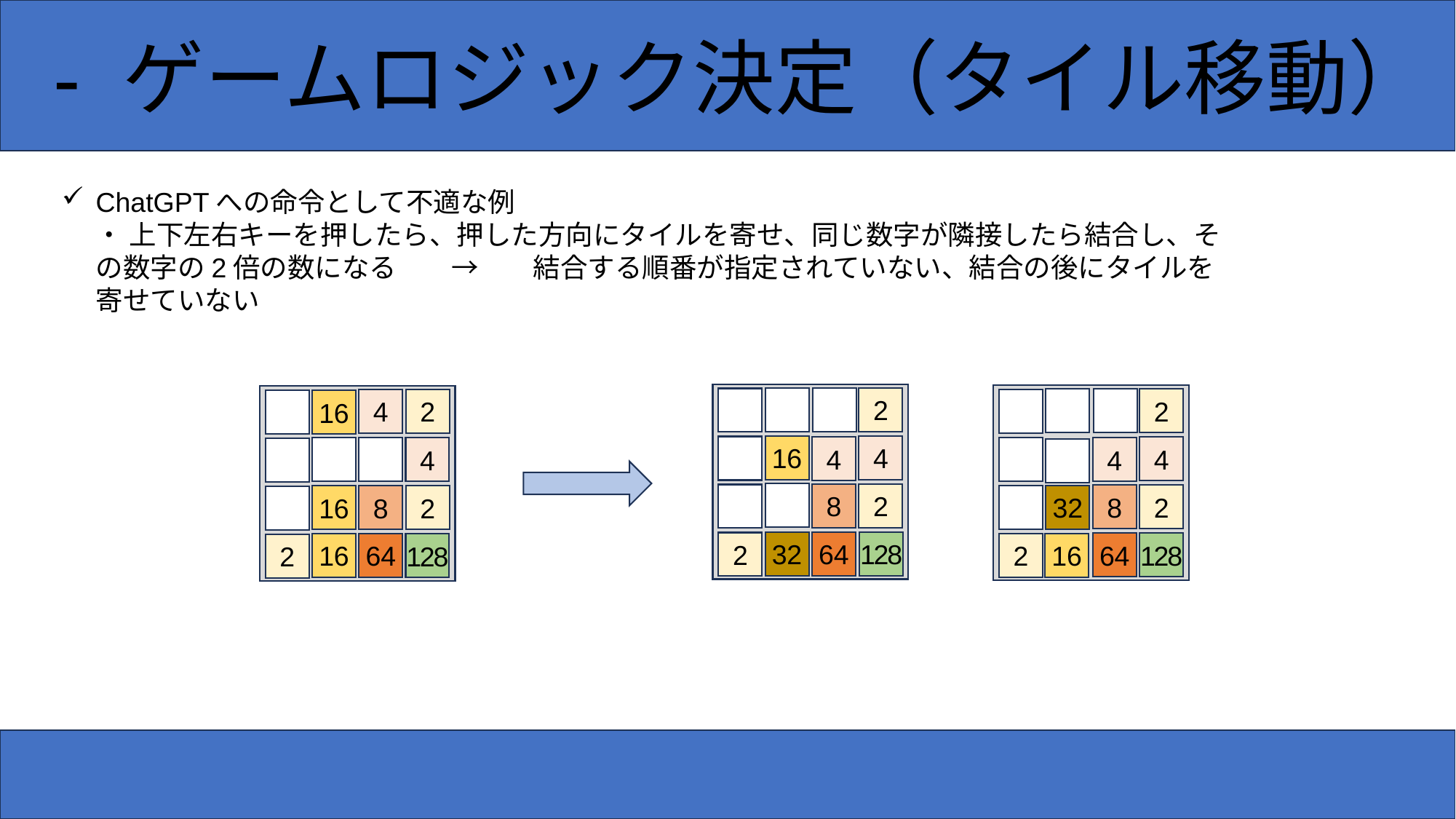

- ゲームロジック決定（タイル移動）
ChatGPTへの命令として不適な例
・ 上下左右キーを押したら、押した方向にタイルを寄せ、同じ数字が隣接したら結合し、その数字の2倍の数になる　　→　　結合する順番が指定されていない、結合の後にタイルを寄せていない

2

2

4
2

16
16
4

4
4

4
4

8
2

8
2

32
16
8
2

32
64
128
2
64
128
2
16
16
64
128
2